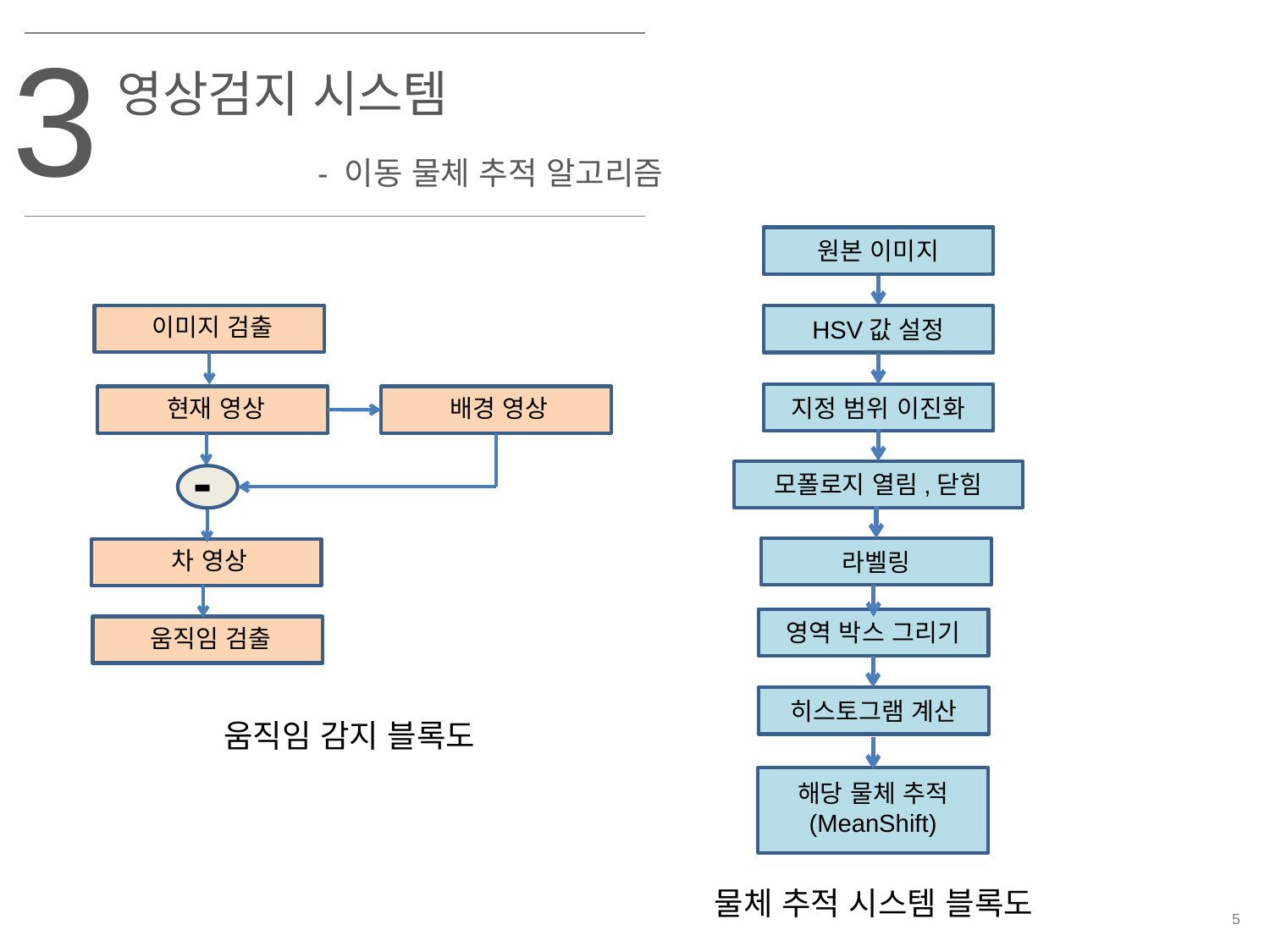

3
영상검지 시스템
- 이동 물체 추적 알고리즘

원본 이미지

HSV값 설정

지정 범위 이진화

모폴로지 열림,닫힘

라벨링

영역 박스 그리기

히스토그램 계산

해당 물체 추적
(MeanShift)
물체 추적 시스템 블록도

이미지 검출

현재 영상

배경 영상
-

차 영상

움직임 검출
움직임 감지 블록도